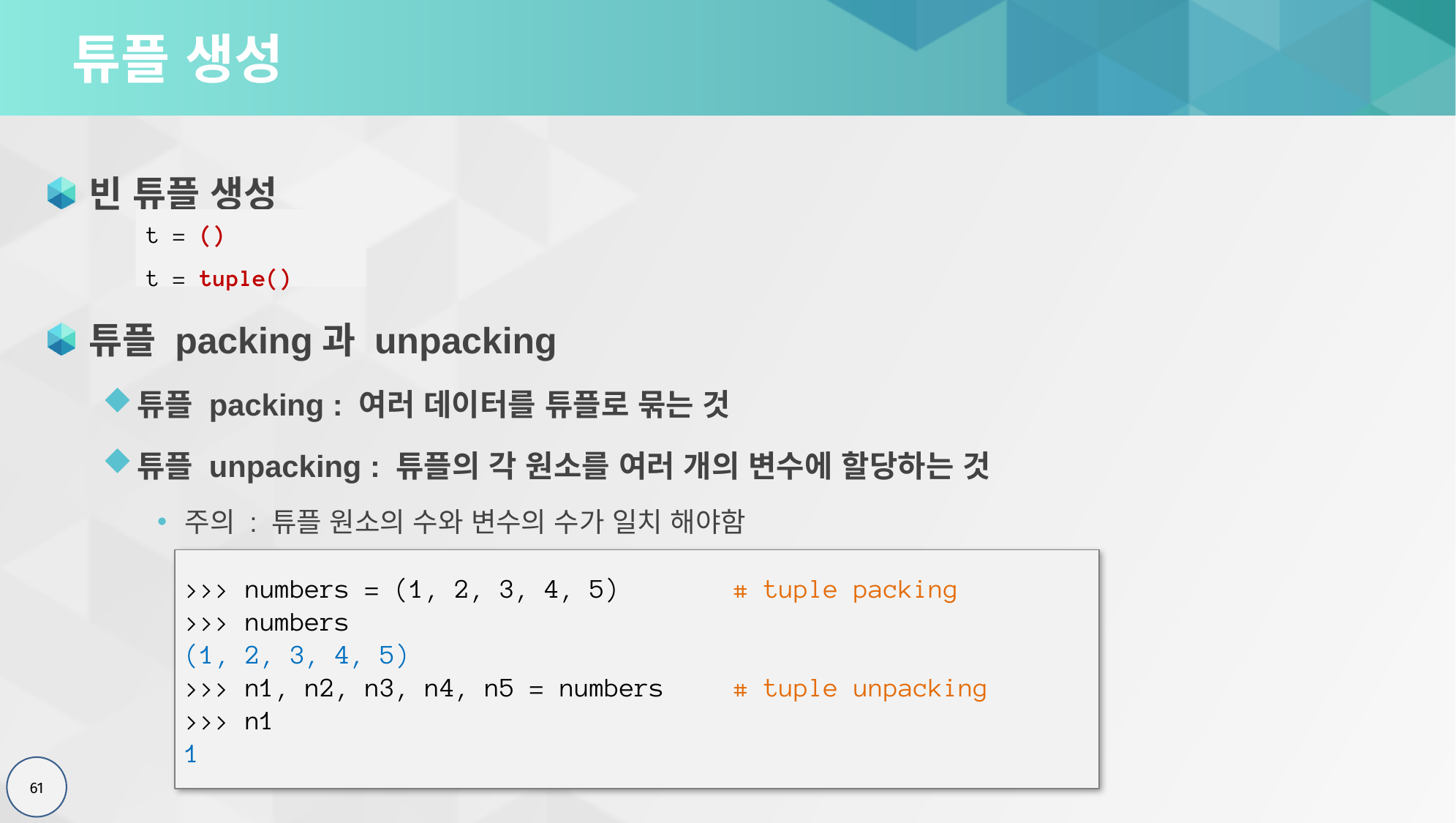

# 튜플 생성
빈 튜플 생성

튜플 packing과 unpacking
튜플 packing : 여러 데이터를 튜플로 묶는 것
튜플 unpacking : 튜플의 각 원소를 여러 개의 변수에 할당하는 것
주의 : 튜플 원소의 수와 변수의 수가 일치 해야함
t = ()
t = tuple()
>>> numbers = (1, 2, 3, 4, 5)		# tuple packing
>>> numbers
(1, 2, 3, 4, 5)
>>> n1, n2, n3, n4, n5 = numbers	# tuple unpacking
>>> n1
1